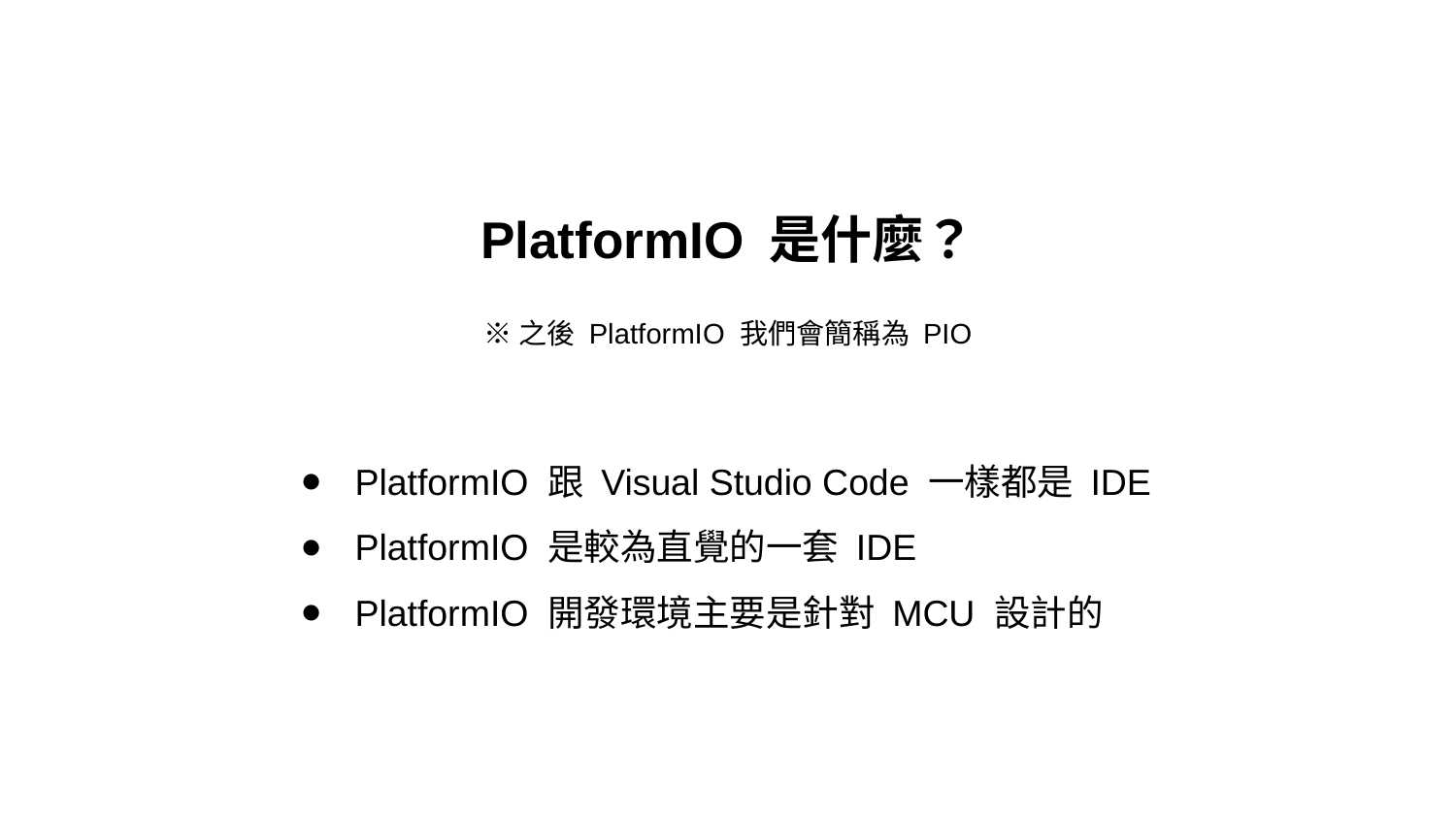

PlatformIO 是什麼？
※之後 PlatformIO 我們會簡稱為 PIO
PlatformIO 跟 Visual Studio Code 一樣都是 IDE
PlatformIO 是較為直覺的一套 IDE
PlatformIO 開發環境主要是針對 MCU 設計的